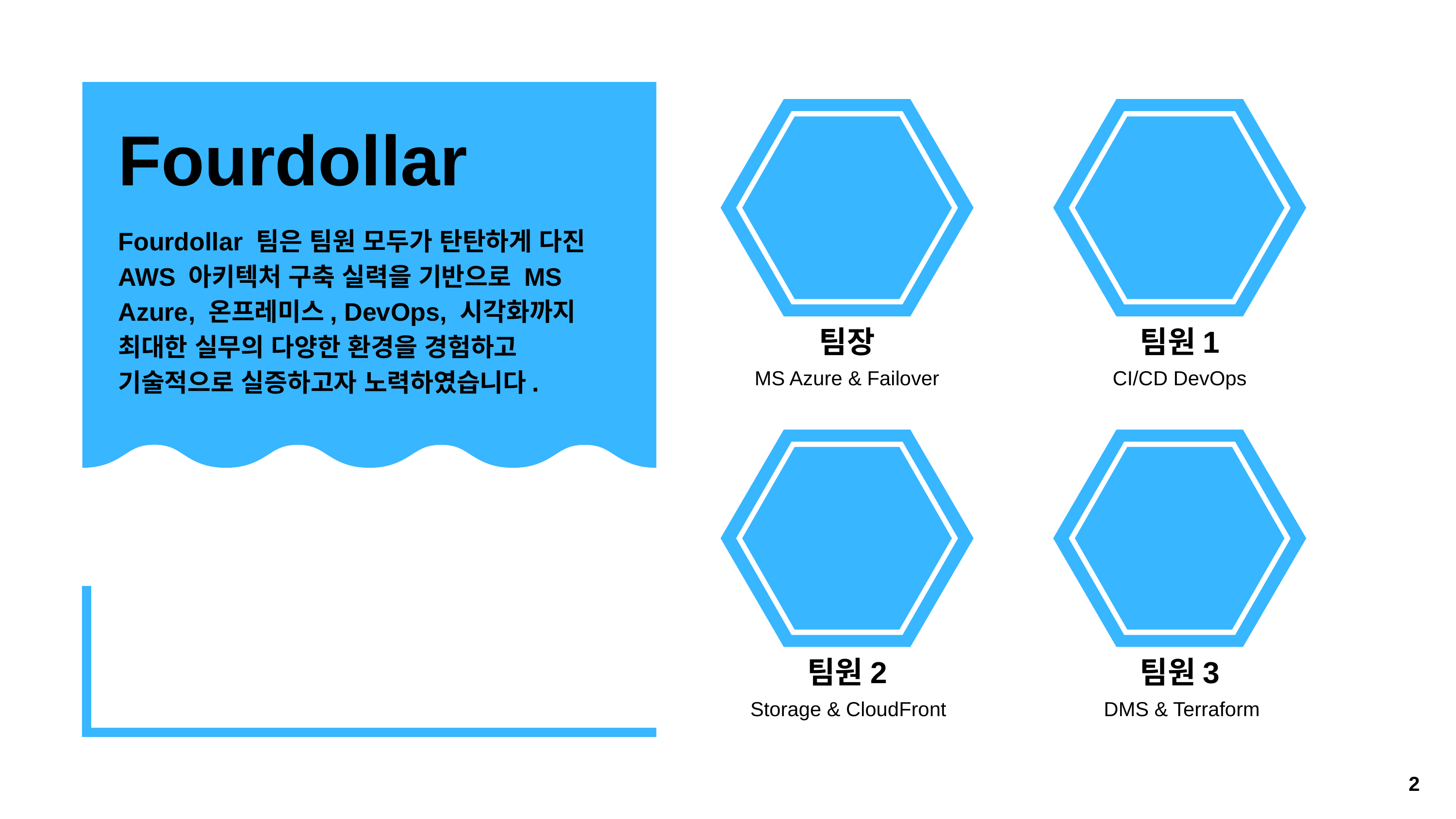

Fourdollar

Fourdollar 팀은 팀원 모두가 탄탄하게 다진 AWS 아키텍처 구축 실력을 기반으로 MS Azure, 온프레미스, DevOps, 시각화까지 최대한 실무의 다양한 환경을 경험하고 기술적으로 실증하고자 노력하였습니다.

팀장
팀원1
MS Azure & Failover
CI/CD DevOps

팀원2
팀원3
Storage & CloudFront
DMS & Terraform
2